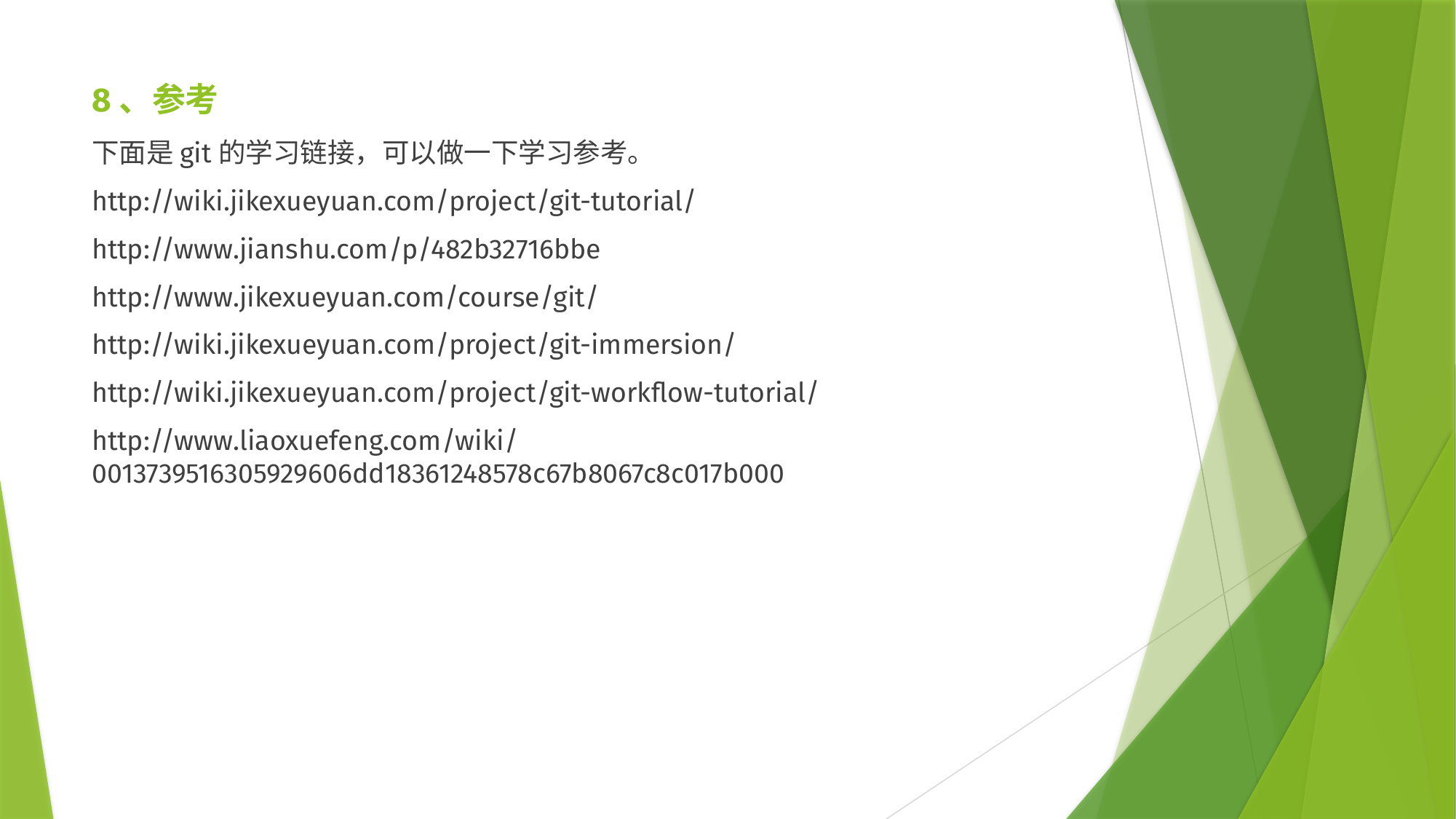

# 8、参考
下面是git的学习链接，可以做一下学习参考。
http://wiki.jikexueyuan.com/project/git-tutorial/
http://www.jianshu.com/p/482b32716bbe
http://www.jikexueyuan.com/course/git/
http://wiki.jikexueyuan.com/project/git-immersion/
http://wiki.jikexueyuan.com/project/git-workflow-tutorial/
http://www.liaoxuefeng.com/wiki/0013739516305929606dd18361248578c67b8067c8c017b000